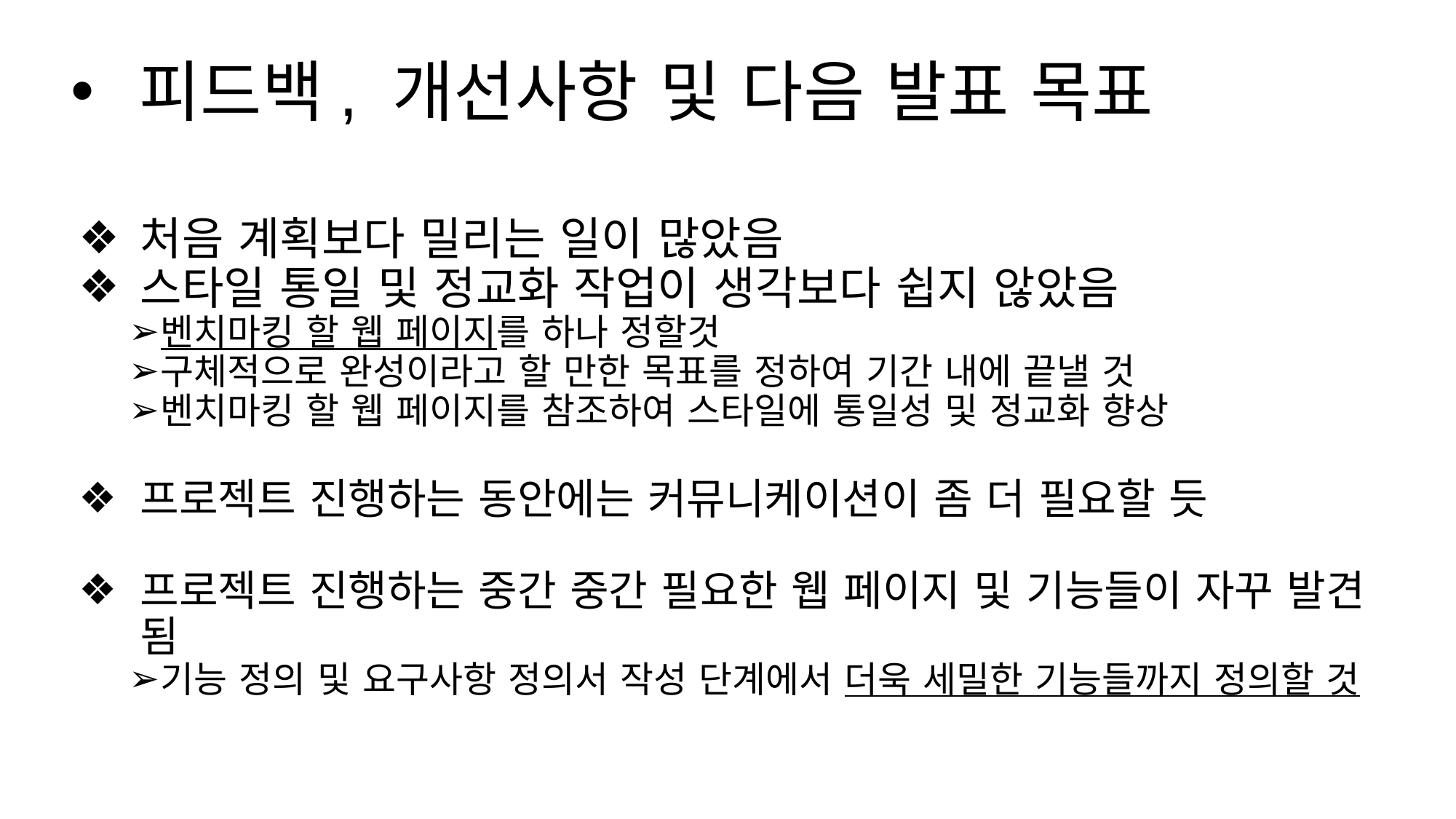

# 피드백, 개선사항 및 다음 발표 목표
처음 계획보다 밀리는 일이 많았음
스타일 통일 및 정교화 작업이 생각보다 쉽지 않았음
벤치마킹 할 웹 페이지를 하나 정할것
구체적으로 완성이라고 할 만한 목표를 정하여 기간 내에 끝낼 것
벤치마킹 할 웹 페이지를 참조하여 스타일에 통일성 및 정교화 향상

프로젝트 진행하는 동안에는 커뮤니케이션이 좀 더 필요할 듯

프로젝트 진행하는 중간 중간 필요한 웹 페이지 및 기능들이 자꾸 발견 됨
기능 정의 및 요구사항 정의서 작성 단계에서 더욱 세밀한 기능들까지 정의할 것